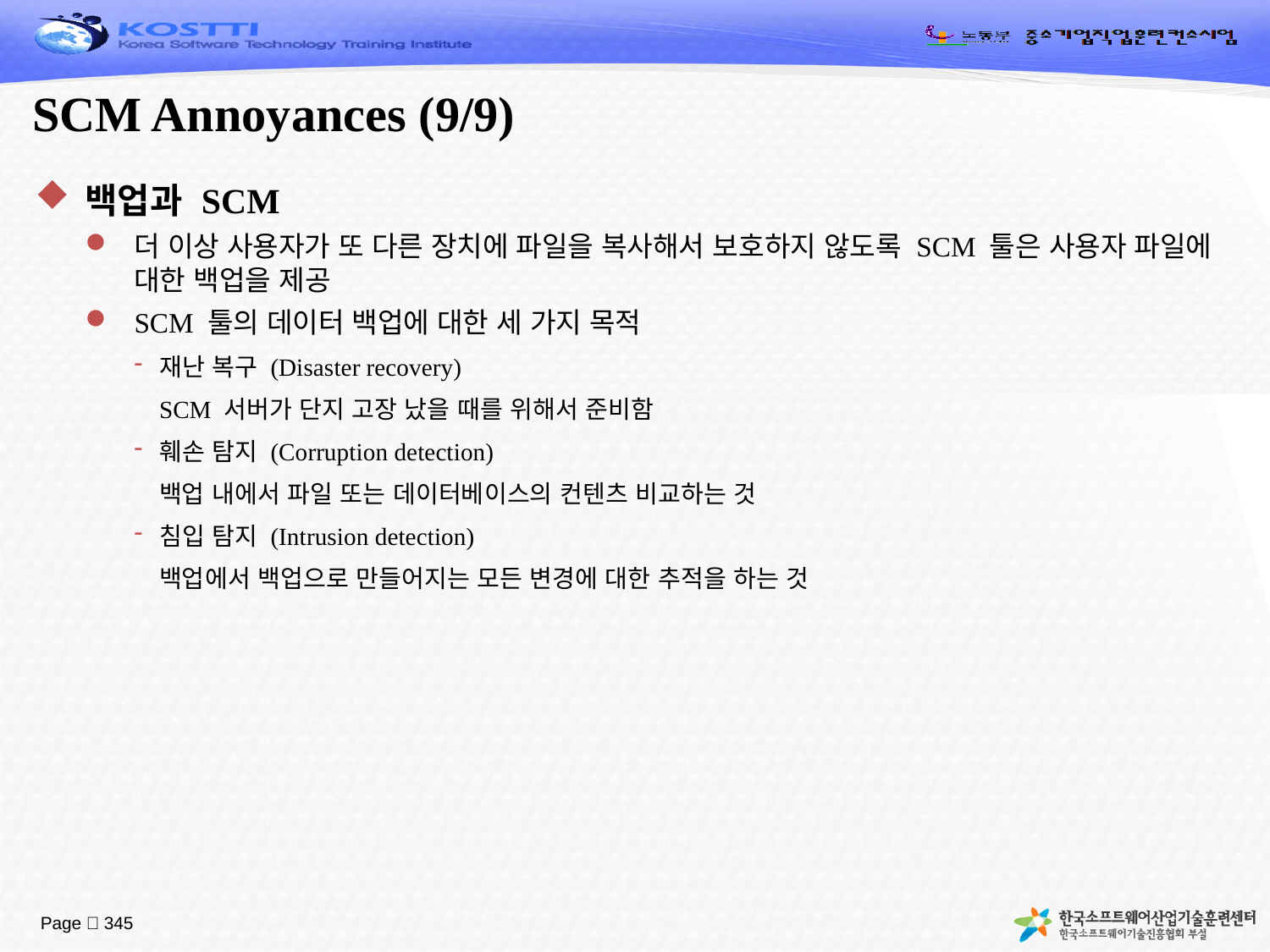

# SCM Annoyances (9/9)
백업과 SCM
더 이상 사용자가 또 다른 장치에 파일을 복사해서 보호하지 않도록 SCM 툴은 사용자 파일에 대한 백업을 제공
SCM 툴의 데이터 백업에 대한 세 가지 목적
재난 복구 (Disaster recovery)
	SCM 서버가 단지 고장 났을 때를 위해서 준비함
훼손 탐지 (Corruption detection)
	백업 내에서 파일 또는 데이터베이스의 컨텐츠 비교하는 것
침입 탐지 (Intrusion detection)
	백업에서 백업으로 만들어지는 모든 변경에 대한 추적을 하는 것